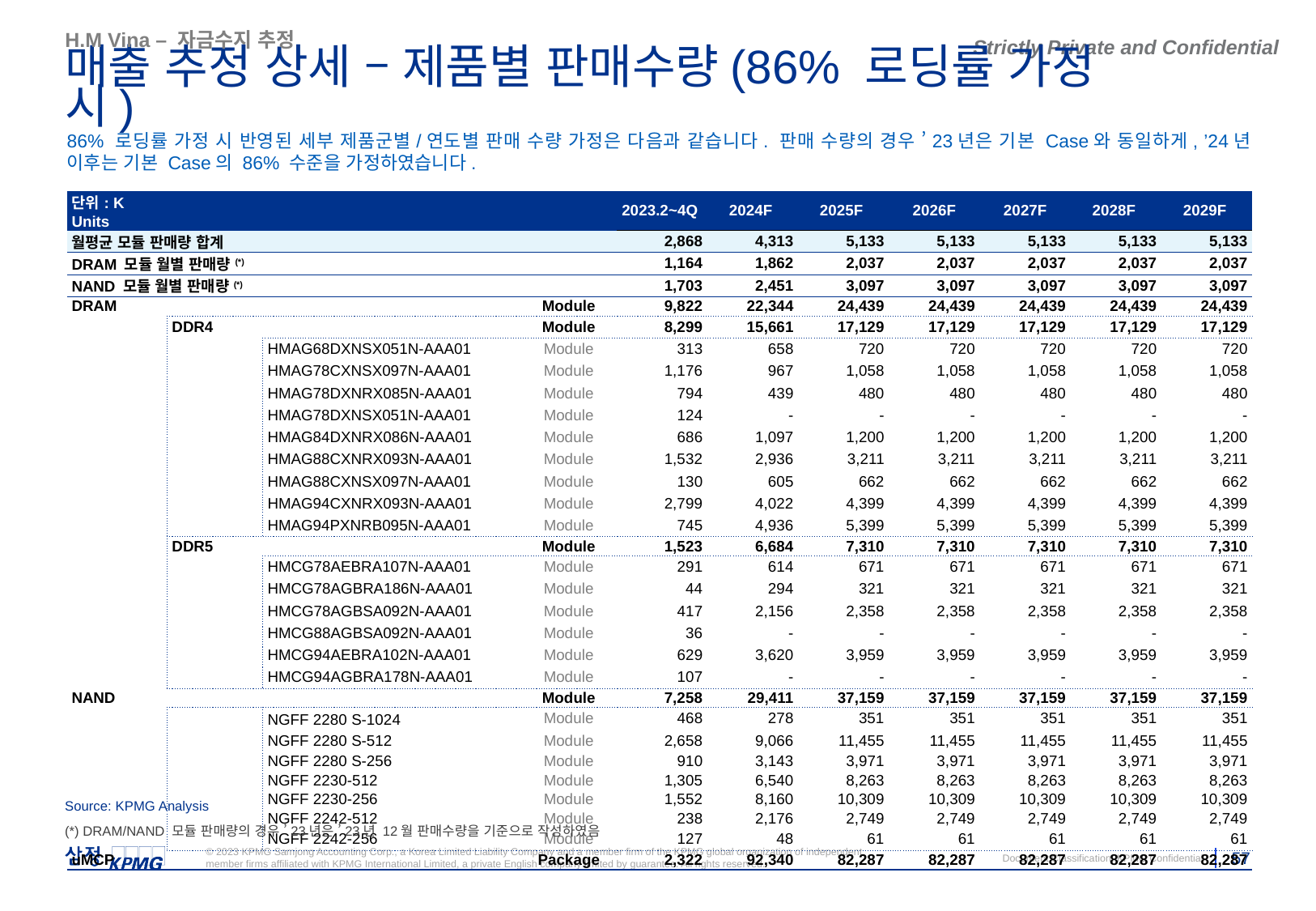

H.M Vina – 자금수지 추정
매출 추정 상세 – 제품별 판매수량(86% 로딩률 가정 시)
86% 로딩률 가정 시 반영된 세부 제품군별/연도별 판매 수량 가정은 다음과 같습니다. 판매 수량의 경우 ’23년은 기본 Case와 동일하게, ’24년 이후는 기본 Case의 86% 수준을 가정하였습니다.
| 단위: K Units |  |  |  |  | 2023.2~4Q | 2024F | 2025F | 2026F | 2027F | 2028F | 2029F |
| --- | --- | --- | --- | --- | --- | --- | --- | --- | --- | --- | --- |
| 월평균 모듈 판매량 합계 |  |  |  |  | 2,868 | 4,313 | 5,133 | 5,133 | 5,133 | 5,133 | 5,133 |
| DRAM 모듈 월별 판매량(\*) |  |  |  |  | 1,164 | 1,862 | 2,037 | 2,037 | 2,037 | 2,037 | 2,037 |
| NAND 모듈 월별 판매량(\*) |  |  |  |  | 1,703 | 2,451 | 3,097 | 3,097 | 3,097 | 3,097 | 3,097 |
| DRAM |  |  |  | Module | 9,822 | 22,344 | 24,439 | 24,439 | 24,439 | 24,439 | 24,439 |
|  | DDR4 |  |  | Module | 8,299 | 15,661 | 17,129 | 17,129 | 17,129 | 17,129 | 17,129 |
|  |  | HMAG68DXNSX051N-AAA01 |  | Module | 313 | 658 | 720 | 720 | 720 | 720 | 720 |
|  |  | HMAG78CXNSX097N-AAA01 |  | Module | 1,176 | 967 | 1,058 | 1,058 | 1,058 | 1,058 | 1,058 |
|  |  | HMAG78DXNRX085N-AAA01 |  | Module | 794 | 439 | 480 | 480 | 480 | 480 | 480 |
|  |  | HMAG78DXNSX051N-AAA01 |  | Module | 124 | - | - | - | - | - | - |
|  |  | HMAG84DXNRX086N-AAA01 |  | Module | 686 | 1,097 | 1,200 | 1,200 | 1,200 | 1,200 | 1,200 |
|  |  | HMAG88CXNRX093N-AAA01 |  | Module | 1,532 | 2,936 | 3,211 | 3,211 | 3,211 | 3,211 | 3,211 |
|  |  | HMAG88CXNSX097N-AAA01 |  | Module | 130 | 605 | 662 | 662 | 662 | 662 | 662 |
|  |  | HMAG94CXNRX093N-AAA01 |  | Module | 2,799 | 4,022 | 4,399 | 4,399 | 4,399 | 4,399 | 4,399 |
|  |  | HMAG94PXNRB095N-AAA01 |  | Module | 745 | 4,936 | 5,399 | 5,399 | 5,399 | 5,399 | 5,399 |
|  | DDR5 |  |  | Module | 1,523 | 6,684 | 7,310 | 7,310 | 7,310 | 7,310 | 7,310 |
|  |  | HMCG78AEBRA107N-AAA01 |  | Module | 291 | 614 | 671 | 671 | 671 | 671 | 671 |
|  |  | HMCG78AGBRA186N-AAA01 |  | Module | 44 | 294 | 321 | 321 | 321 | 321 | 321 |
|  |  | HMCG78AGBSA092N-AAA01 |  | Module | 417 | 2,156 | 2,358 | 2,358 | 2,358 | 2,358 | 2,358 |
|  |  | HMCG88AGBSA092N-AAA01 |  | Module | 36 | - | - | - | - | - | - |
|  |  | HMCG94AEBRA102N-AAA01 |  | Module | 629 | 3,620 | 3,959 | 3,959 | 3,959 | 3,959 | 3,959 |
|  |  | HMCG94AGBRA178N-AAA01 |  | Module | 107 | - | - | - | - | - | - |
| NAND |  |  |  | Module | 7,258 | 29,411 | 37,159 | 37,159 | 37,159 | 37,159 | 37,159 |
|  |  | NGFF 2280 S-1024 |  | Module | 468 | 278 | 351 | 351 | 351 | 351 | 351 |
|  |  | NGFF 2280 S-512 |  | Module | 2,658 | 9,066 | 11,455 | 11,455 | 11,455 | 11,455 | 11,455 |
|  |  | NGFF 2280 S-256 |  | Module | 910 | 3,143 | 3,971 | 3,971 | 3,971 | 3,971 | 3,971 |
|  |  | NGFF 2230-512 |  | Module | 1,305 | 6,540 | 8,263 | 8,263 | 8,263 | 8,263 | 8,263 |
|  |  | NGFF 2230-256 |  | Module | 1,552 | 8,160 | 10,309 | 10,309 | 10,309 | 10,309 | 10,309 |
|  |  | NGFF 2242-512 |  | Module | 238 | 2,176 | 2,749 | 2,749 | 2,749 | 2,749 | 2,749 |
|  |  | NGFF 2242-256 |  | Module | 127 | 48 | 61 | 61 | 61 | 61 | 61 |
| uMCP |  |  |  | Package | 2,322 | 92,340 | 82,287 | 82,287 | 82,287 | 82,287 | 82,287 |
Source: KPMG Analysis
(*) DRAM/NAND 모듈 판매량의 경우 ’23년은 ’23년 12월 판매수량을 기준으로 작성하였음